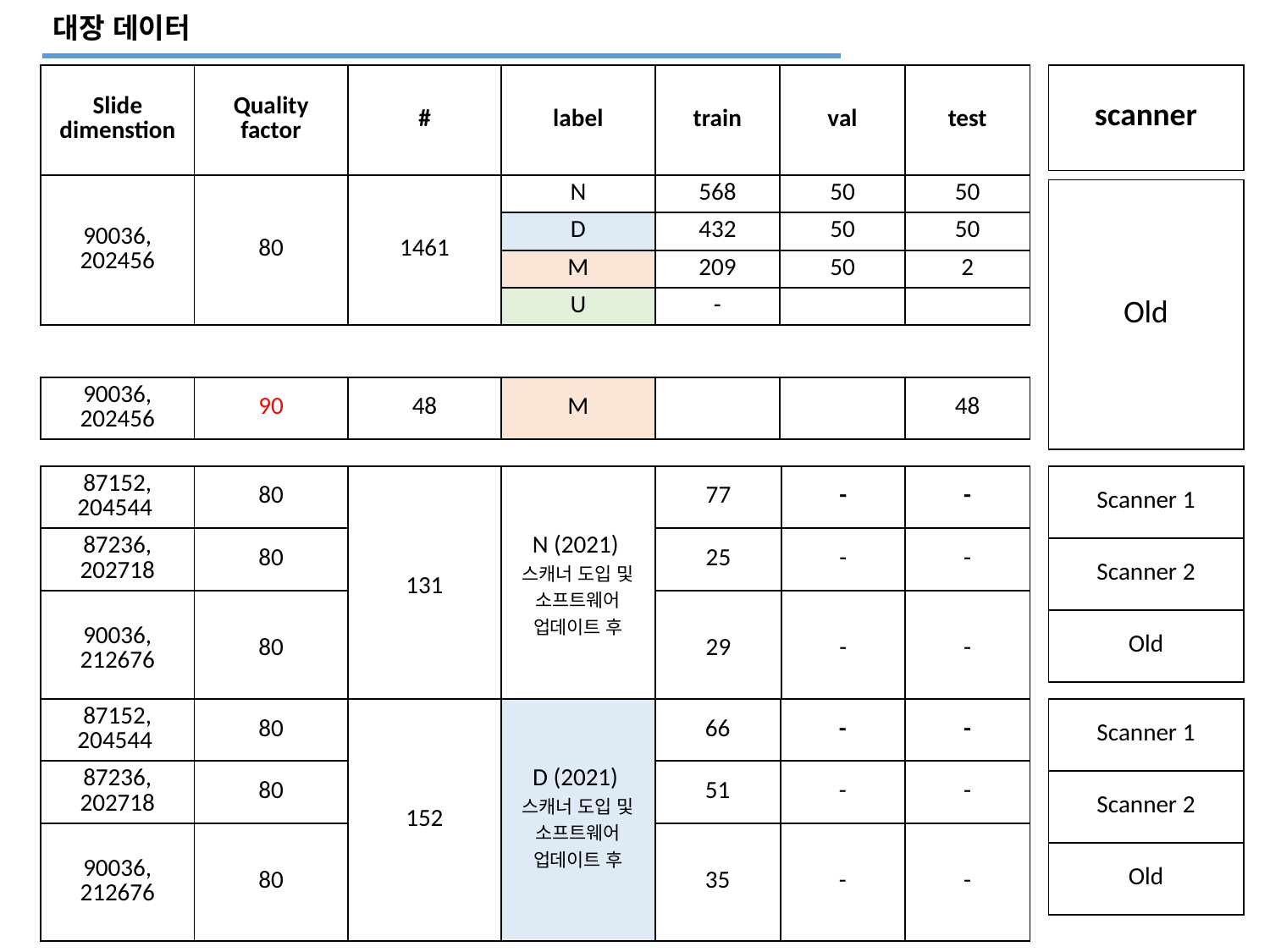

대장 데이터
| Slide dimenstion | Quality factor | # | label | train | val | test |
| --- | --- | --- | --- | --- | --- | --- |
| 90036, 202456 | 80 | 1461 | N | 568 | 50 | 50 |
|  |  |  | D | 432 | 50 | 50 |
|  |  |  | M | 209 | 50 | 2 |
|  |  |  | U | - |  |  |
| scanner |
| --- |
| Old |
| --- |
| 90036, 202456 | 90 | 48 | M |  |  | 48 |
| --- | --- | --- | --- | --- | --- | --- |
| 87152, 204544 | 80 | 131 | N (2021) 스캐너 도입 및 소프트웨어 업데이트 후 | 77 | - | - |
| --- | --- | --- | --- | --- | --- | --- |
| 87236, 202718 | 80 |  |  | 25 | - | - |
| 90036, 212676 | 80 |  |  | 29 | - | - |
| Scanner 1 |
| --- |
| Scanner 2 |
| Old |
| 87152, 204544 | 80 | 152 | D (2021) 스캐너 도입 및 소프트웨어 업데이트 후 | 66 | - | - |
| --- | --- | --- | --- | --- | --- | --- |
| 87236, 202718 | 80 |  |  | 51 | - | - |
| 90036, 212676 | 80 |  |  | 35 | - | - |
| Scanner 1 |
| --- |
| Scanner 2 |
| Old |